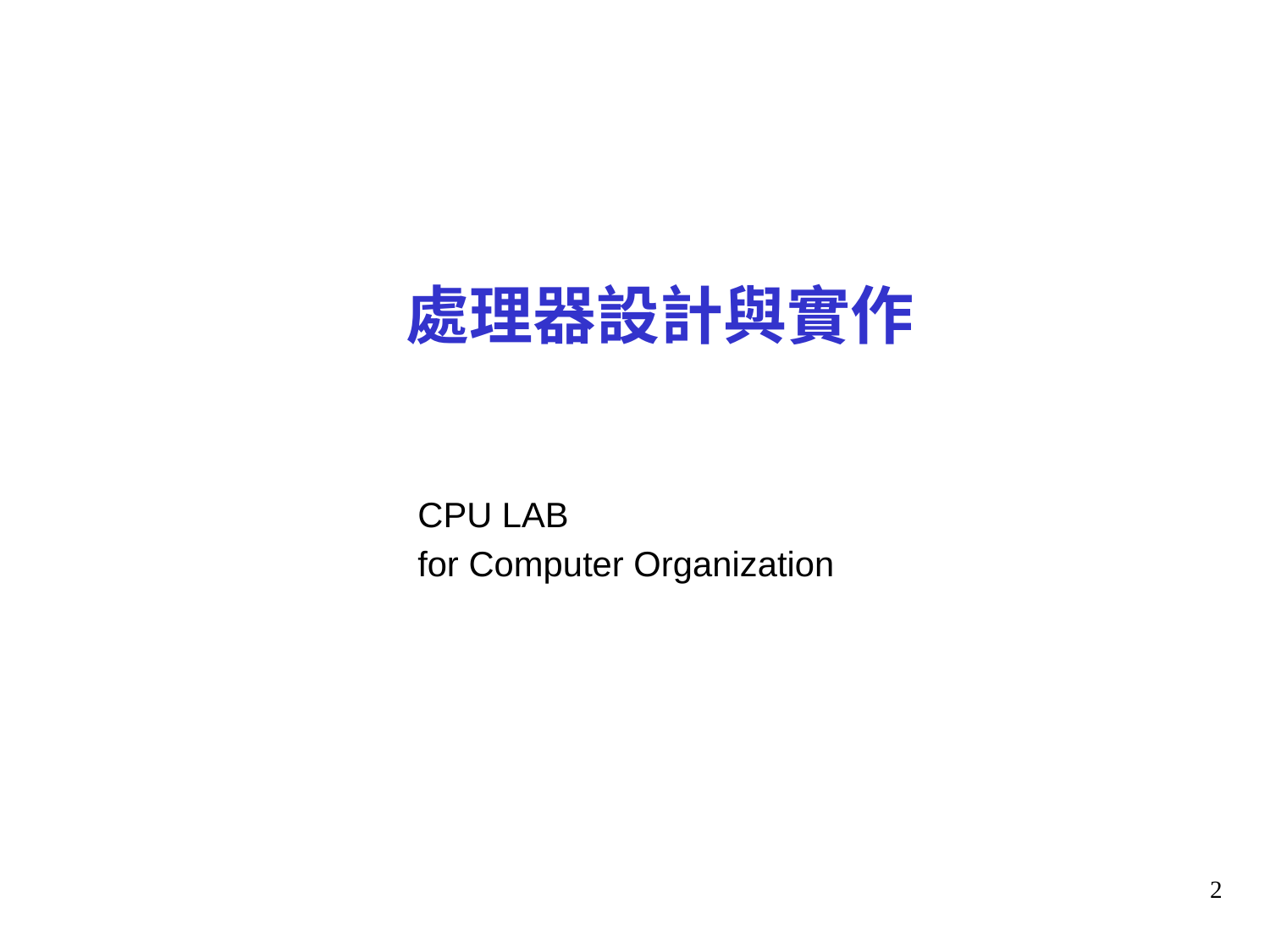

# 處理器設計與實作
CPU LAB
for Computer Organization
2